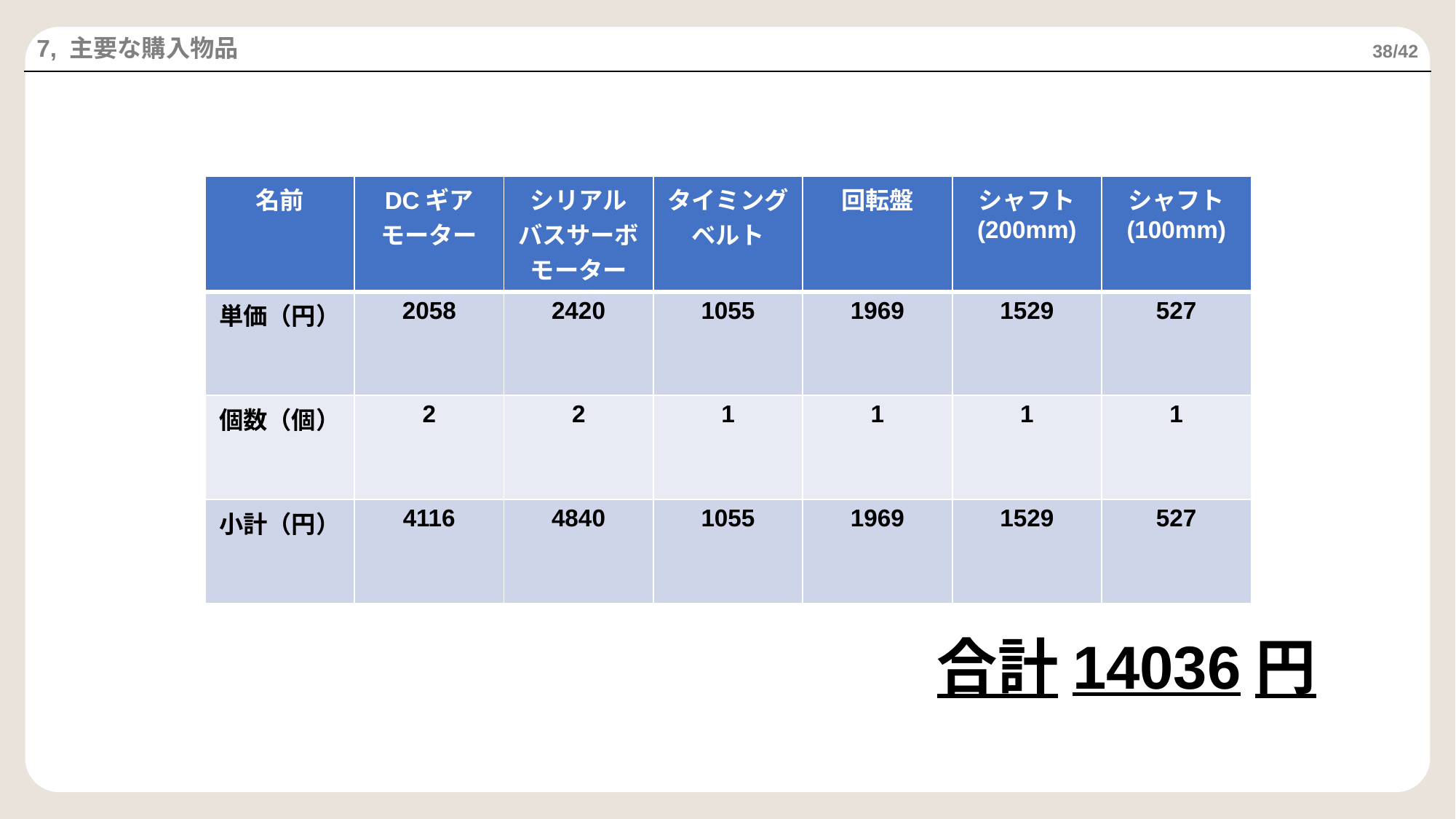

7, 主要な購入物品

38/42
| 名前 | DCギアモーター | シリアル バスサーボモーター | タイミング ベルト | 回転盤 | シャフト (200mm) | シャフト (100mm) |
| --- | --- | --- | --- | --- | --- | --- |
| 単価（円） | 2058 | 2420 | 1055 | 1969 | 1529 | 527 |
| 個数（個） | 2 | 2 | 1 | 1 | 1 | 1 |
| 小計（円） | 4116 | 4840 | 1055 | 1969 | 1529 | 527 |
合計14036円